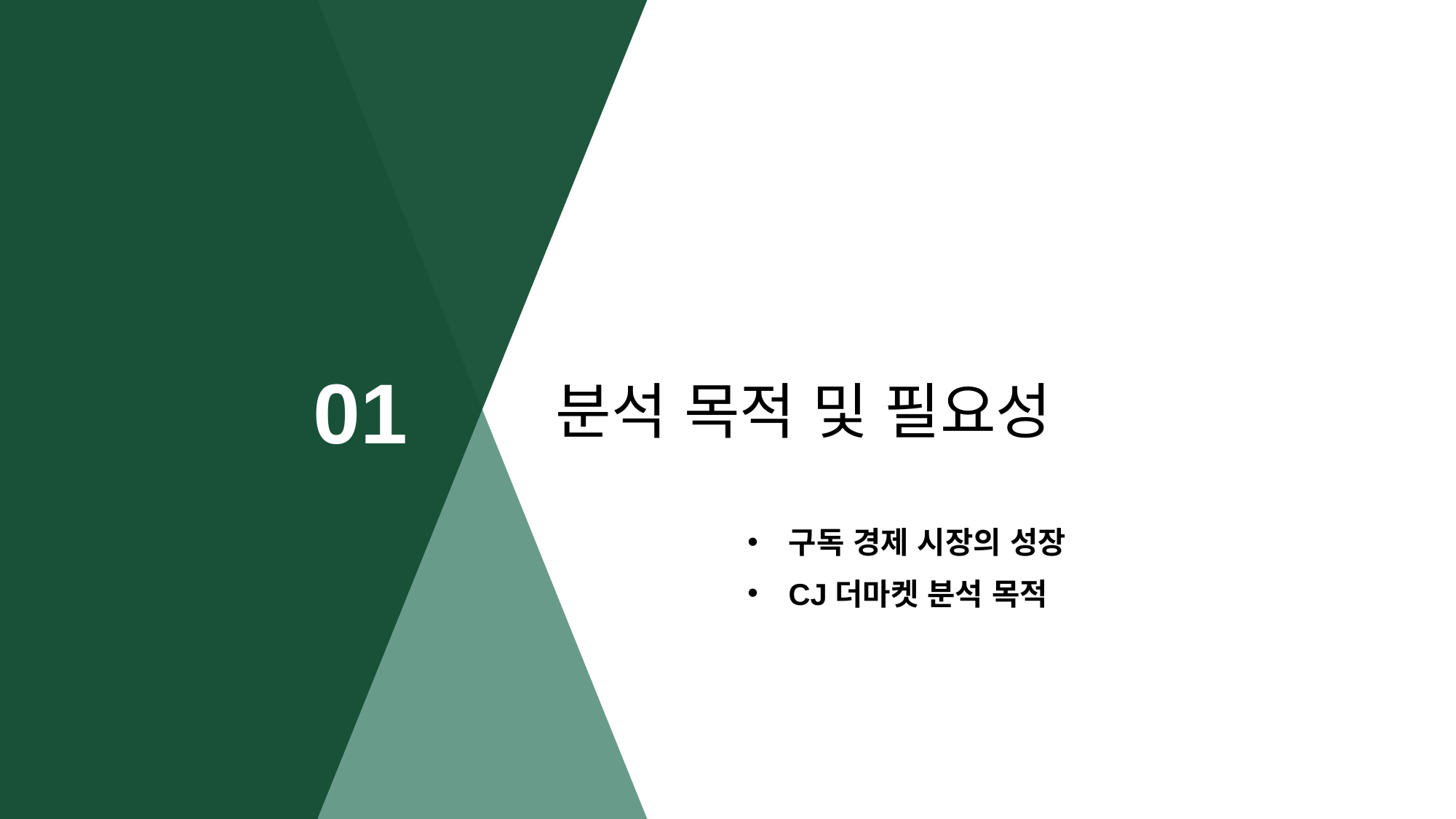

# 분석 목적 및 필요성
01
구독 경제 시장의 성장
CJ더마켓 분석 목적